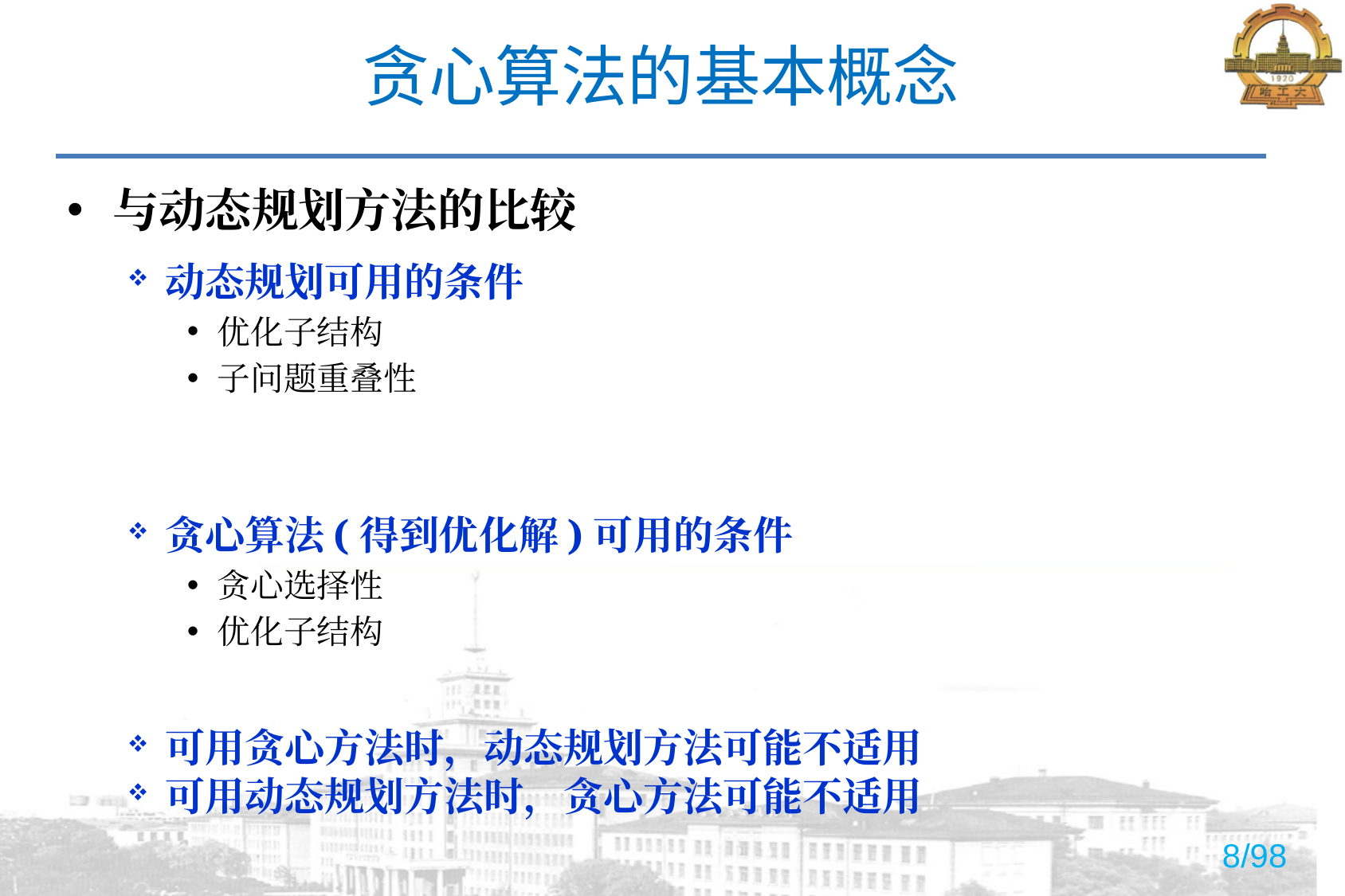

# 贪心算法的基本概念
与动态规划方法的比较
动态规划可用的条件
优化子结构
子问题重叠性

贪心算法(得到优化解)可用的条件
贪心选择性
优化子结构

可用贪心方法时，动态规划方法可能不适用
可用动态规划方法时，贪心方法可能不适用